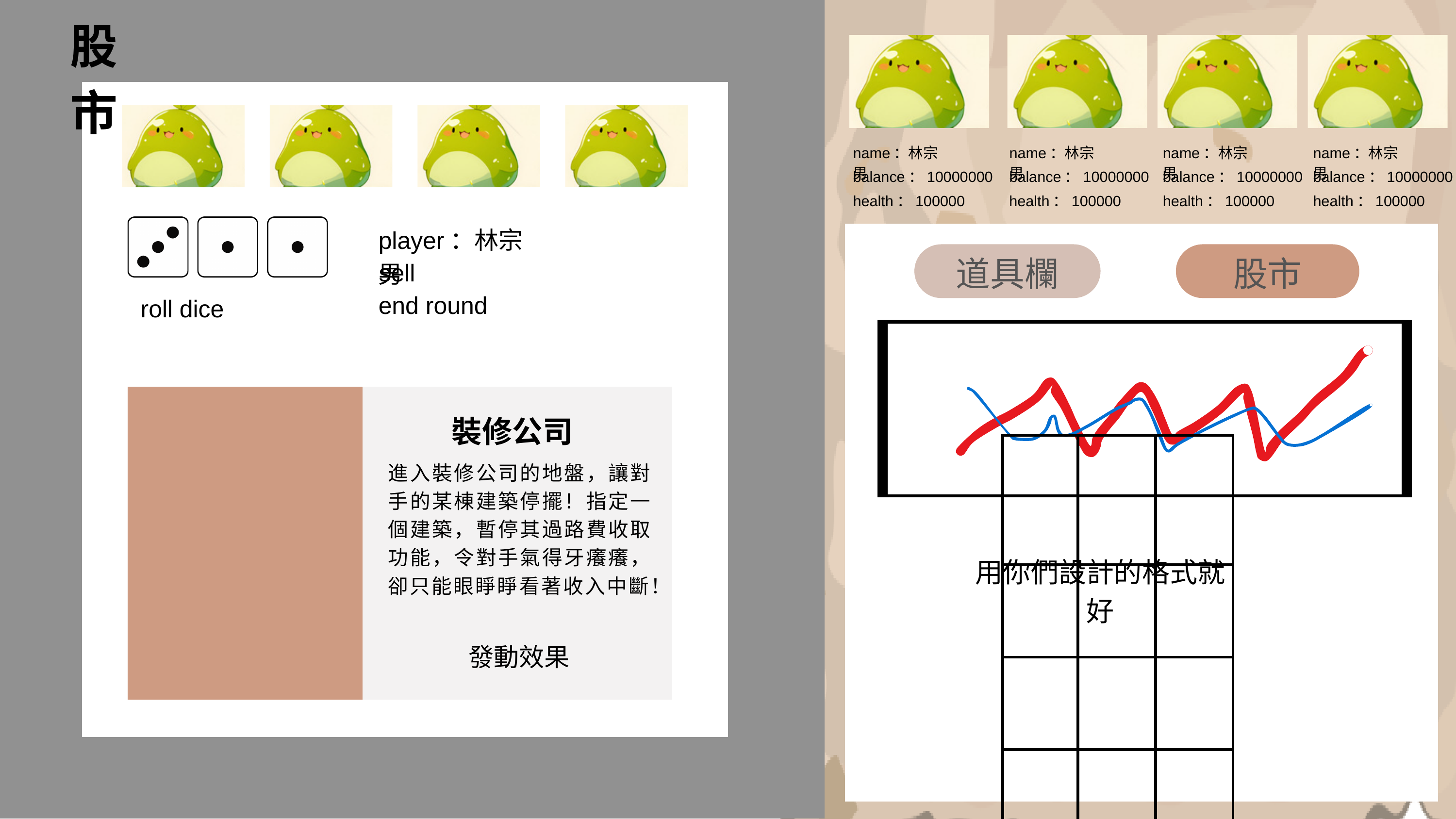

股市

name：林宗男
name：林宗男
name：林宗男
name：林宗男
balance：10000000
balance：10000000
balance：10000000
balance：10000000

health：100000
health：100000
health：100000
health：100000

player：林宗男

道具欄
股市
sell
end round
roll dice

裝修公司

|  |  |  |
| --- | --- | --- |
|  |  |  |
|  |  |  |
|  |  |  |
進入裝修公司的地盤，讓對手的某棟建築停擺！指定一個建築，暫停其過路費收取功能，令對手氣得牙癢癢，卻只能眼睜睜看著收入中斷！

用你們設計的格式就好
發動效果